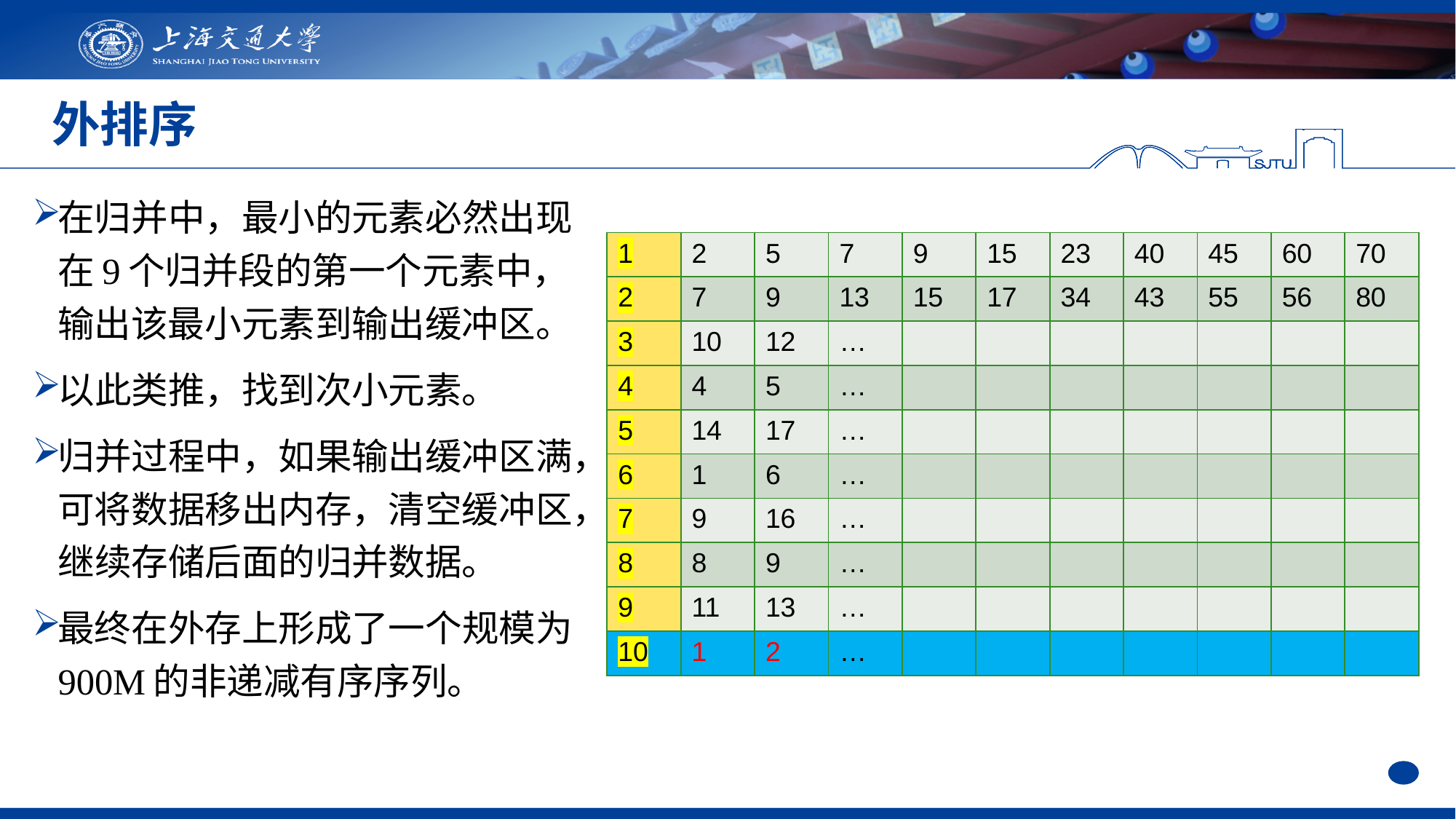

# 外排序
在归并中，最小的元素必然出现在9个归并段的第一个元素中，输出该最小元素到输出缓冲区。
以此类推，找到次小元素。
归并过程中，如果输出缓冲区满，可将数据移出内存，清空缓冲区，继续存储后面的归并数据。
最终在外存上形成了一个规模为900M的非递减有序序列。
| 1 | 2 | 5 | 7 | 9 | 15 | 23 | 40 | 45 | 60 | 70 |
| --- | --- | --- | --- | --- | --- | --- | --- | --- | --- | --- |
| 2 | 7 | 9 | 13 | 15 | 17 | 34 | 43 | 55 | 56 | 80 |
| 3 | 10 | 12 | … |  |  |  |  |  |  |  |
| 4 | 4 | 5 | … |  |  |  |  |  |  |  |
| 5 | 14 | 17 | … |  |  |  |  |  |  |  |
| 6 | 1 | 6 | … |  |  |  |  |  |  |  |
| 7 | 9 | 16 | … |  |  |  |  |  |  |  |
| 8 | 8 | 9 | … |  |  |  |  |  |  |  |
| 9 | 11 | 13 | … |  |  |  |  |  |  |  |
| 10 | 1 | 2 | … |  |  |  |  |  |  |  |